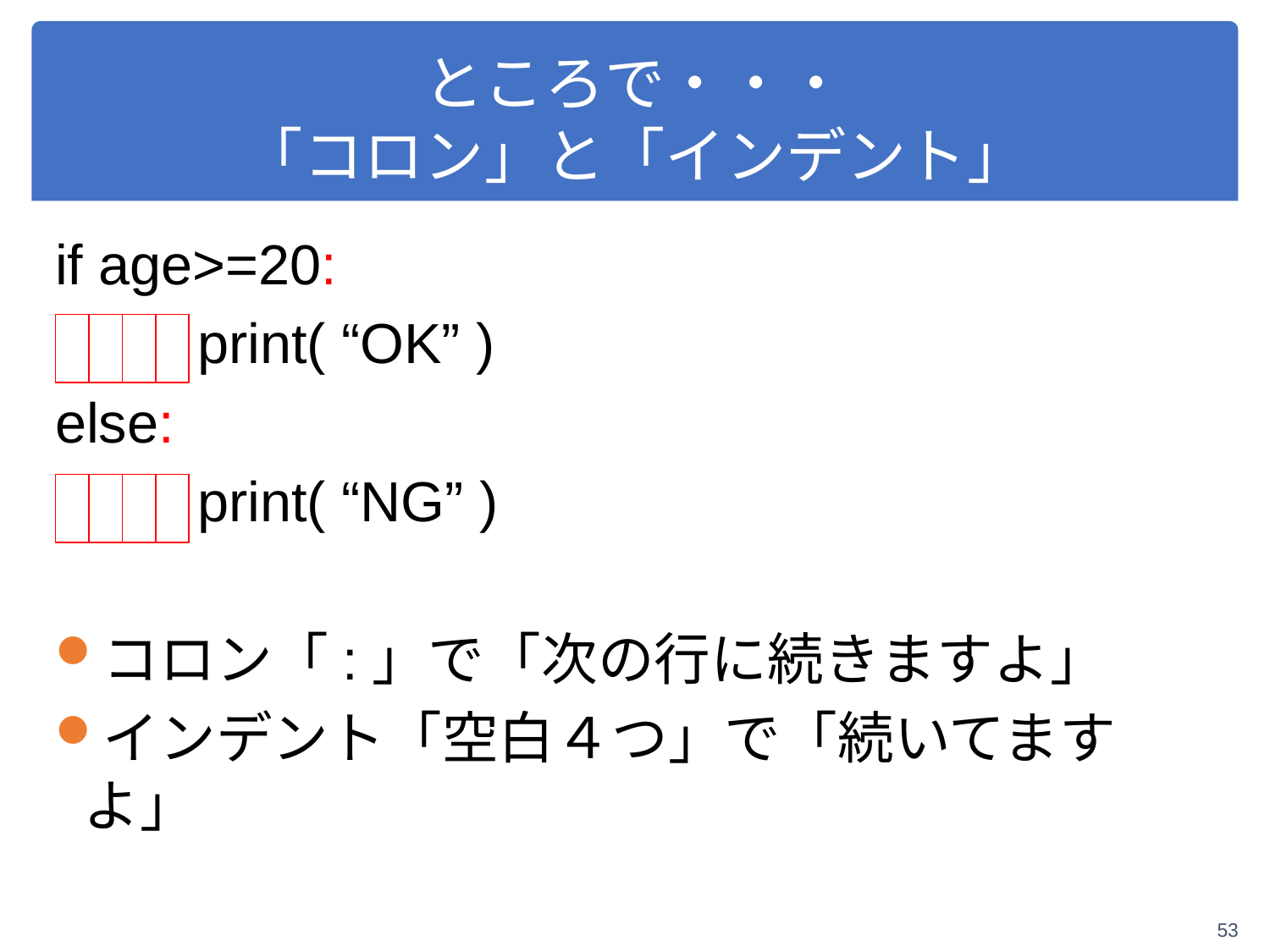

53
# ところで・・・ 「コロン」と「インデント」
if age>=20:
	 print( “OK” )
else:
 	 print( “NG” )

コロン「:」で「次の行に続きますよ」
インデント「空白４つ」で「続いてますよ」